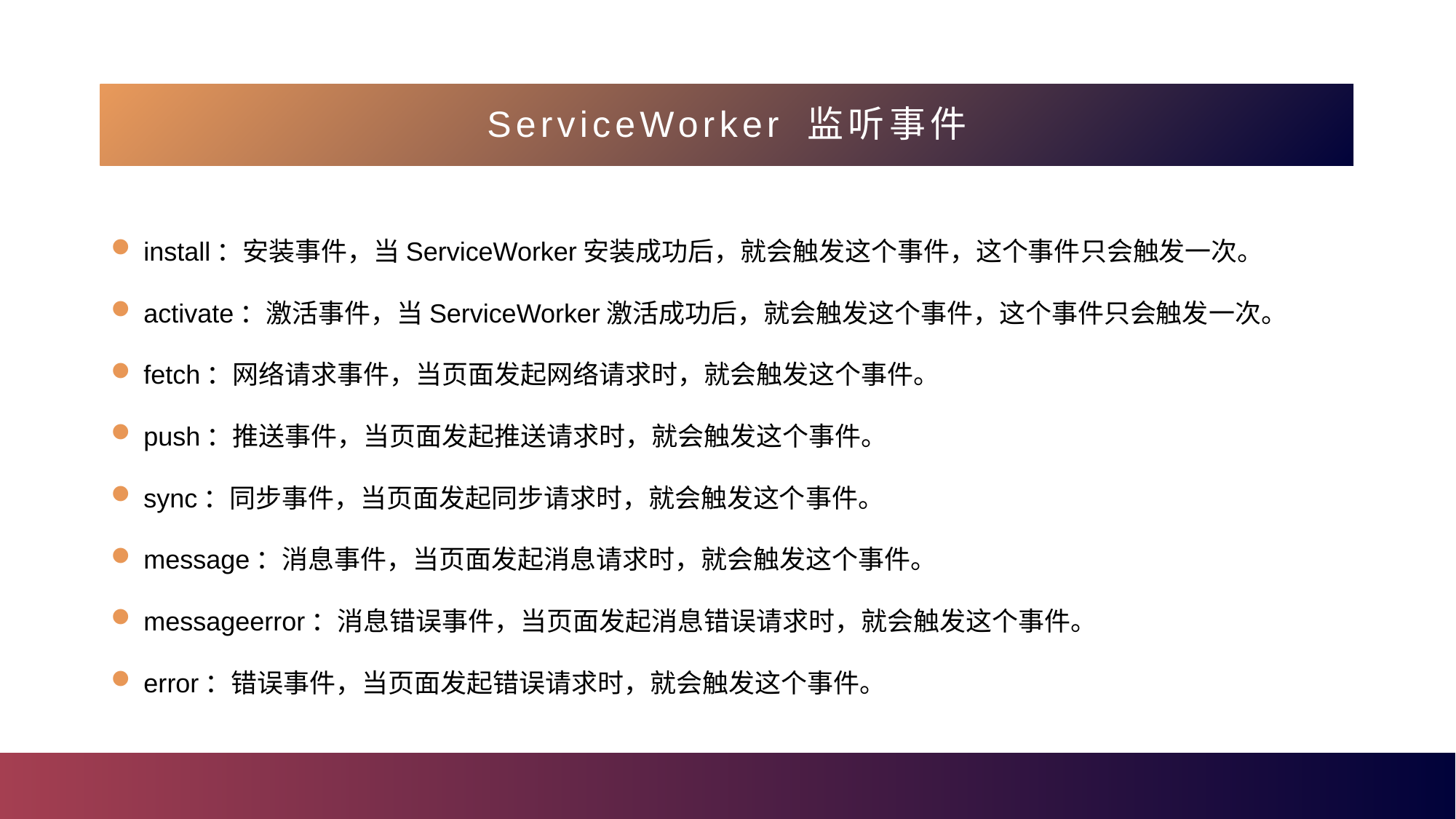

ServiceWorker 监听事件
install：安装事件，当ServiceWorker安装成功后，就会触发这个事件，这个事件只会触发一次。
activate：激活事件，当ServiceWorker激活成功后，就会触发这个事件，这个事件只会触发一次。
fetch：网络请求事件，当页面发起网络请求时，就会触发这个事件。
push：推送事件，当页面发起推送请求时，就会触发这个事件。
sync：同步事件，当页面发起同步请求时，就会触发这个事件。
message：消息事件，当页面发起消息请求时，就会触发这个事件。
messageerror：消息错误事件，当页面发起消息错误请求时，就会触发这个事件。
error：错误事件，当页面发起错误请求时，就会触发这个事件。